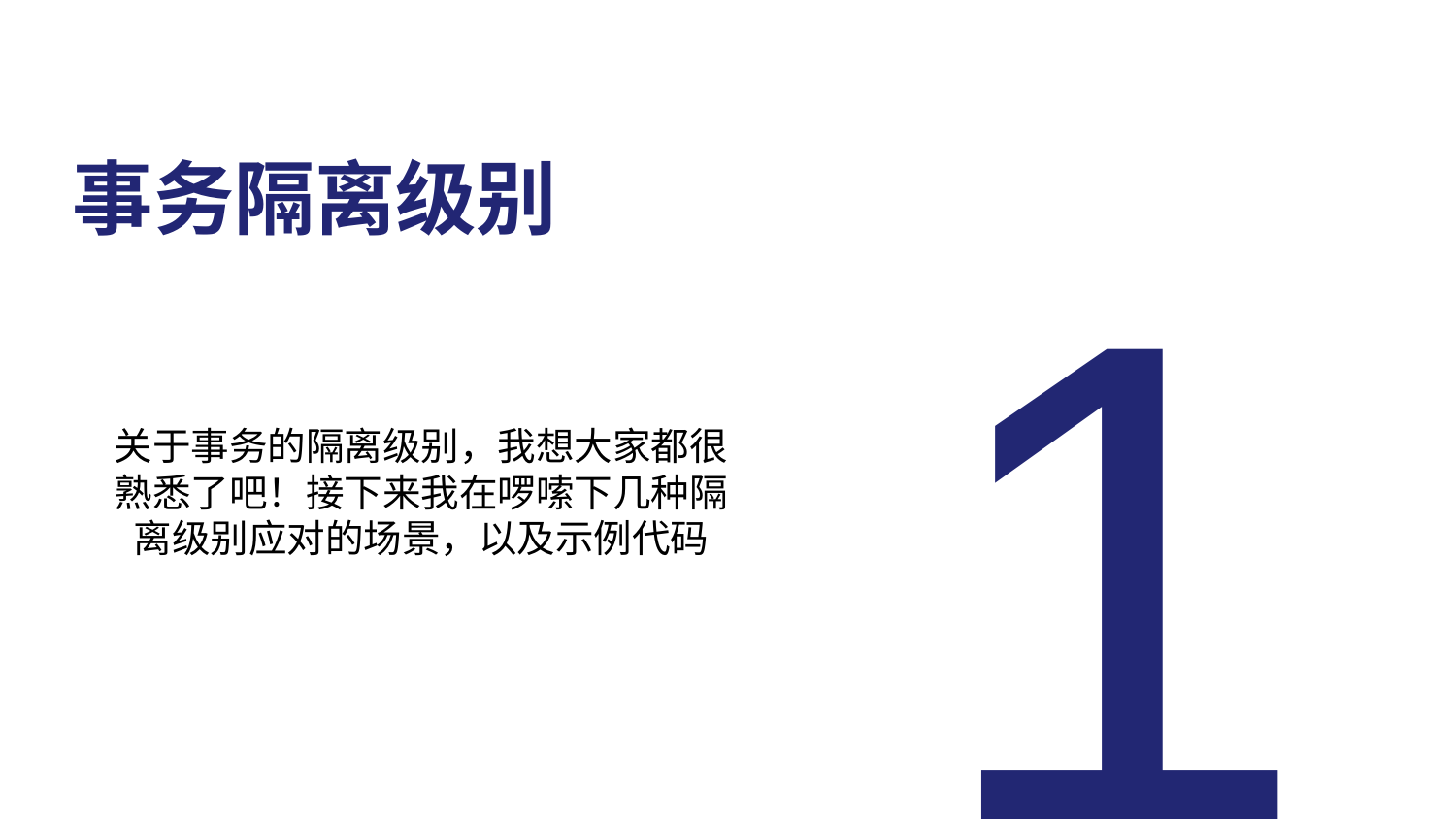

# 1
事务隔离级别
关于事务的隔离级别，我想大家都很熟悉了吧！接下来我在啰嗦下几种隔离级别应对的场景，以及示例代码